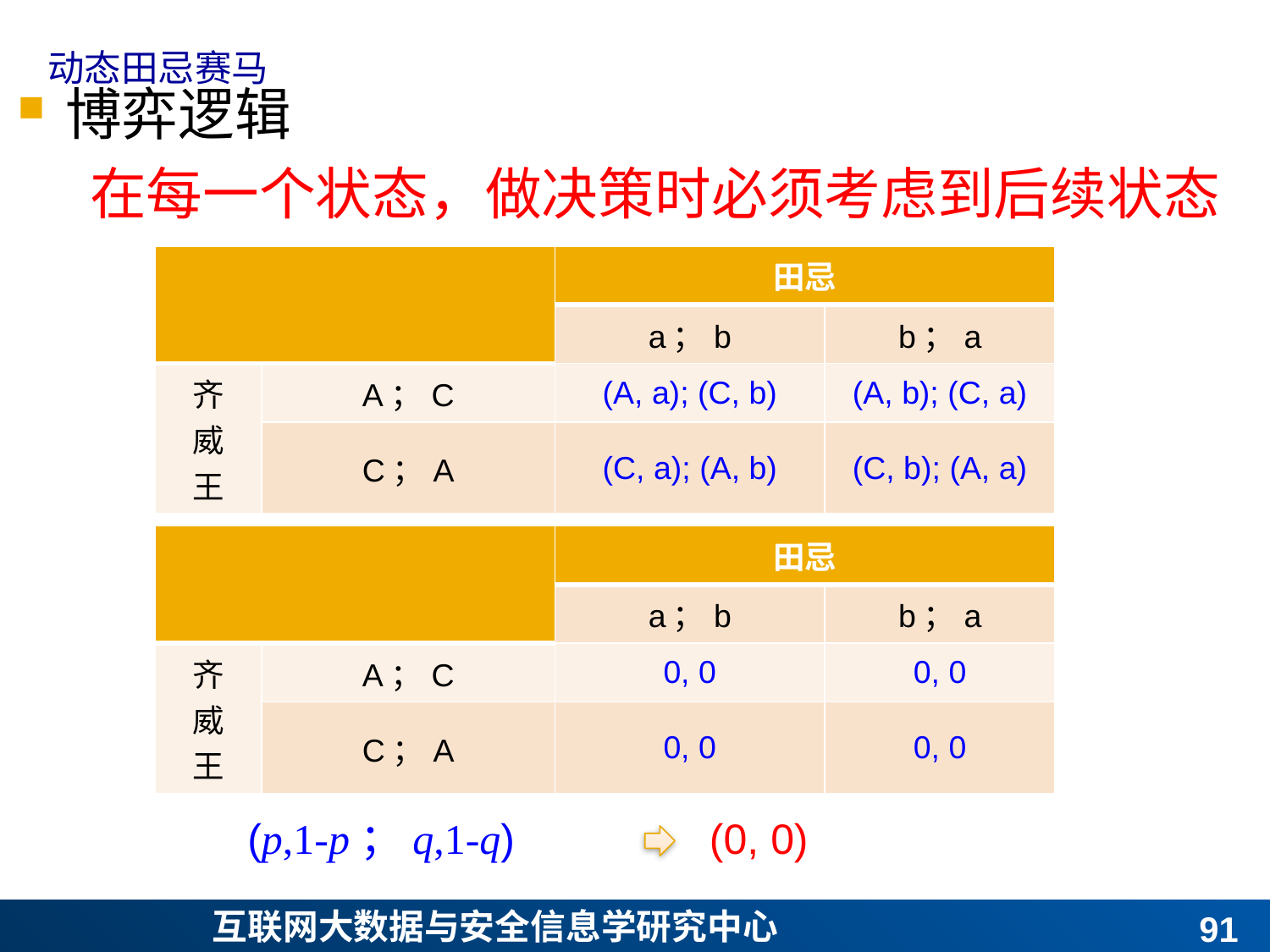

# 动态田忌赛马
博弈逻辑
在每一个状态，做决策时必须考虑到后续状态
|  |  | 田忌 |  |
| --- | --- | --- | --- |
|  |  | a；b | b；a |
| 齐 威 王 | A；C | (A, a); (C, b) | (A, b); (C, a) |
|  | C；A | (C, a); (A, b) | (C, b); (A, a) |
|  |  | 田忌 |  |
| --- | --- | --- | --- |
|  |  | a；b | b；a |
| 齐 威 王 | A；C | 0, 0 | 0, 0 |
|  | C；A | 0, 0 | 0, 0 |
(p,1-p；q,1-q)
(0, 0)

91